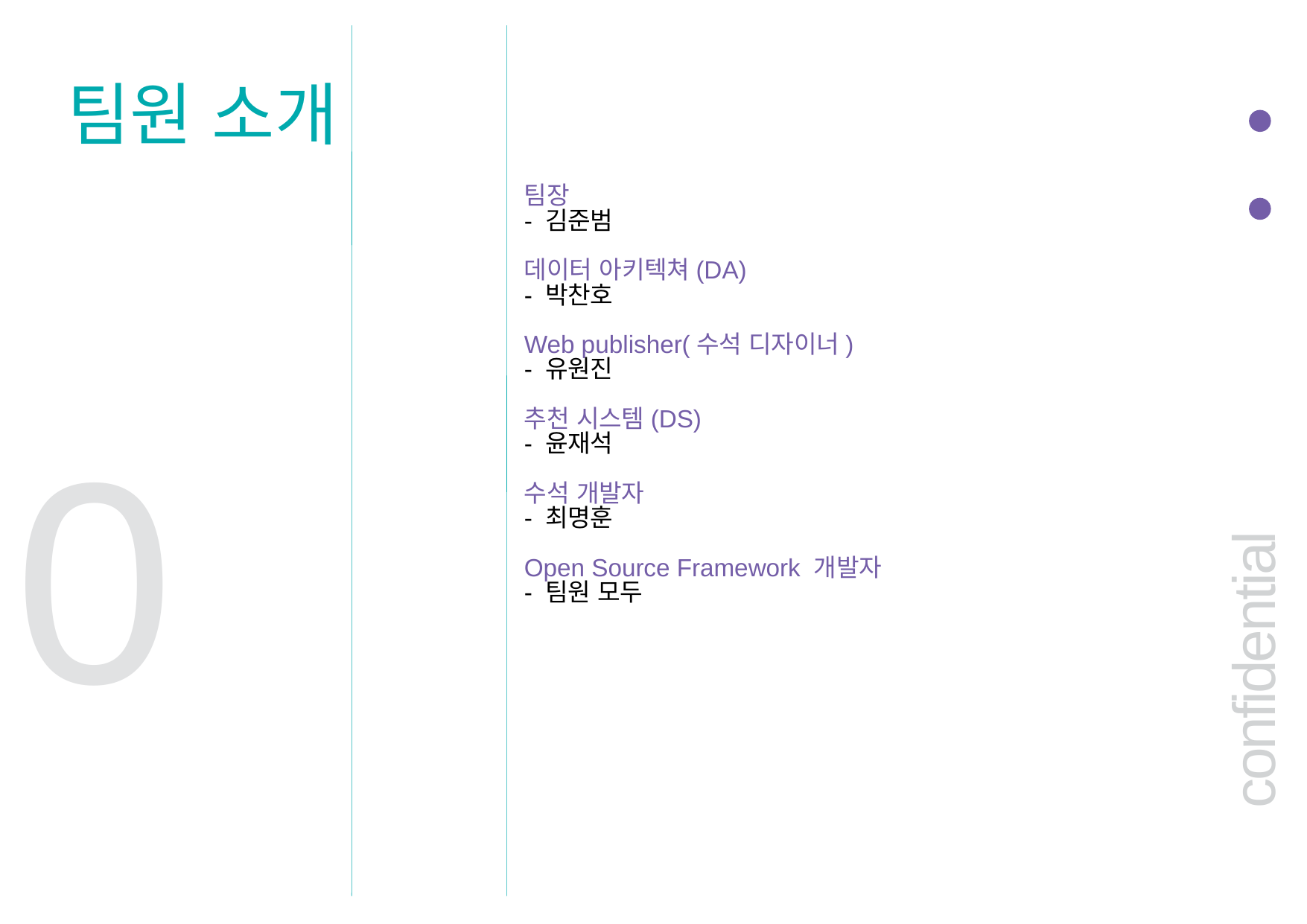

팀원 소개
팀장
- 김준범

데이터 아키텍쳐(DA)
- 박찬호

Web publisher(수석 디자이너)
- 유원진

추천 시스템(DS)
- 윤재석

수석 개발자
- 최명훈

Open Source Framework 개발자
- 팀원 모두

0
confidential